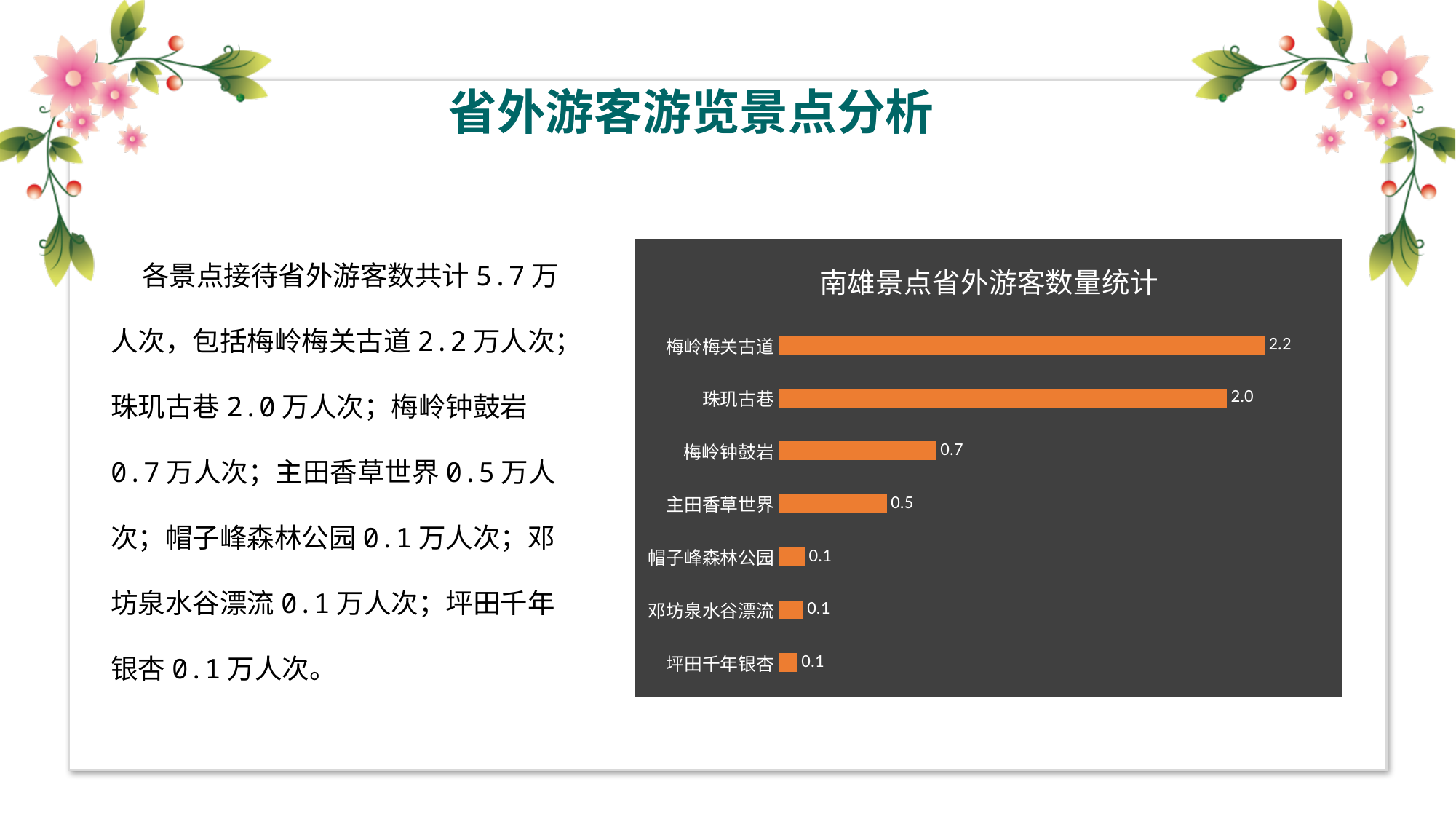

省外游客游览景点分析
单 位：万人次
    各景点接待省外游客数共计5.7万人次，包括梅岭梅关古道2.2万人次；珠玑古巷2.0万人次；梅岭钟鼓岩0.7万人次；主田香草世界0.5万人次；帽子峰森林公园0.1万人次；邓坊泉水谷漂流0.1万人次；坪田千年银杏0.1万人次。

### Chart: 南雄景点省外游客数量统计

| Category | 系列 1 |
|---|---|
| 坪田千年银杏 | 0.0836 |
| 邓坊泉水谷漂流 | 0.10925 |
| 帽子峰森林公园 | 0.11685 |
| 主田香草世界 | 0.48925 |
| 梅岭钟鼓岩 | 0.71345 |
| 珠玑古巷 | 2.0304 |
| 梅岭梅关古道 | 2.2021 |